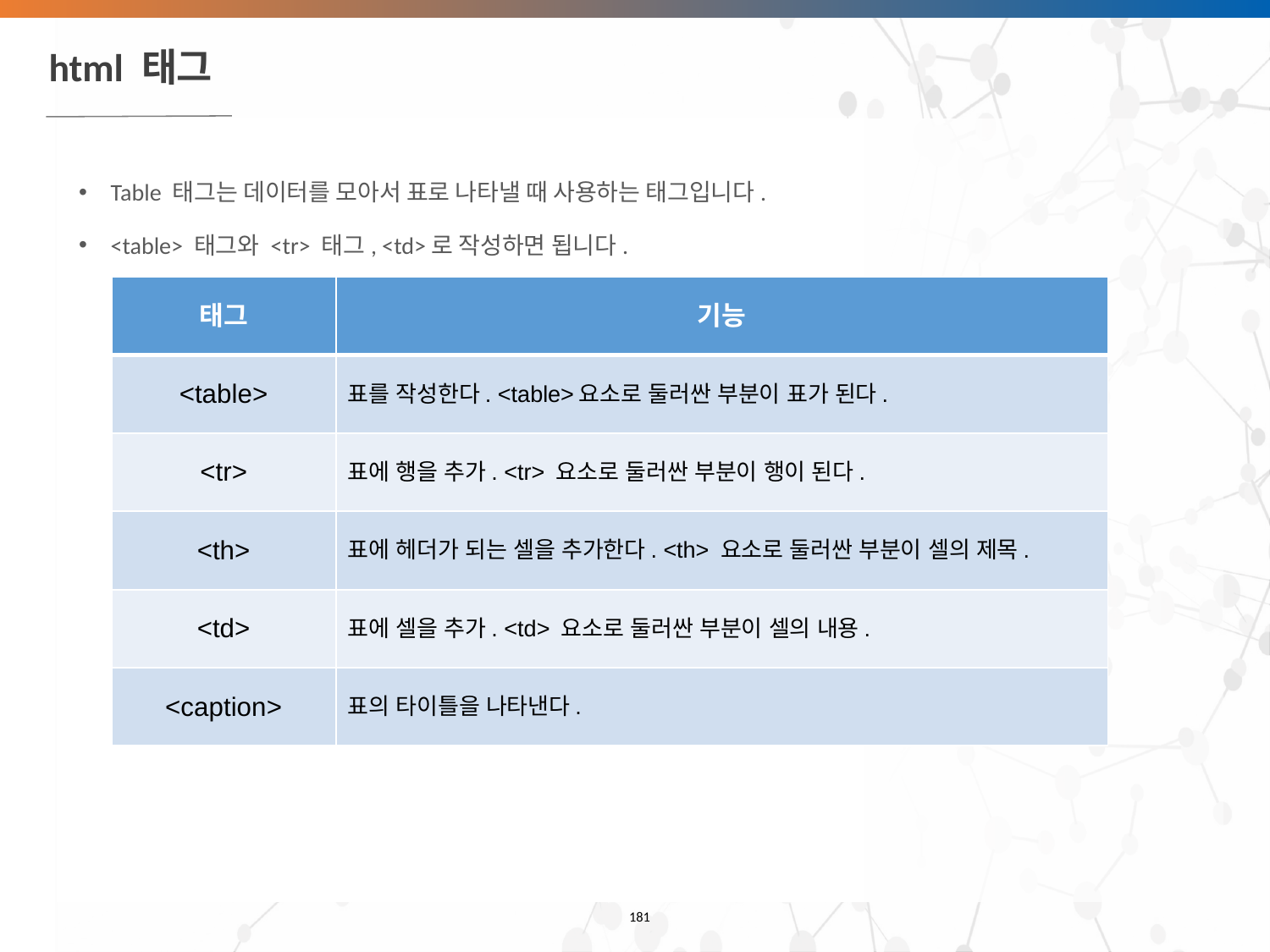

# html 태그
Table 태그는 데이터를 모아서 표로 나타낼 때 사용하는 태그입니다.
<table> 태그와 <tr> 태그, <td>로 작성하면 됩니다.
| 태그 | 기능 |
| --- | --- |
| <table> | 표를 작성한다. <table>요소로 둘러싼 부분이 표가 된다. |
| <tr> | 표에 행을 추가. <tr> 요소로 둘러싼 부분이 행이 된다. |
| <th> | 표에 헤더가 되는 셀을 추가한다. <th> 요소로 둘러싼 부분이 셀의 제목. |
| <td> | 표에 셀을 추가. <td> 요소로 둘러싼 부분이 셀의 내용. |
| <caption> | 표의 타이틀을 나타낸다. |
181